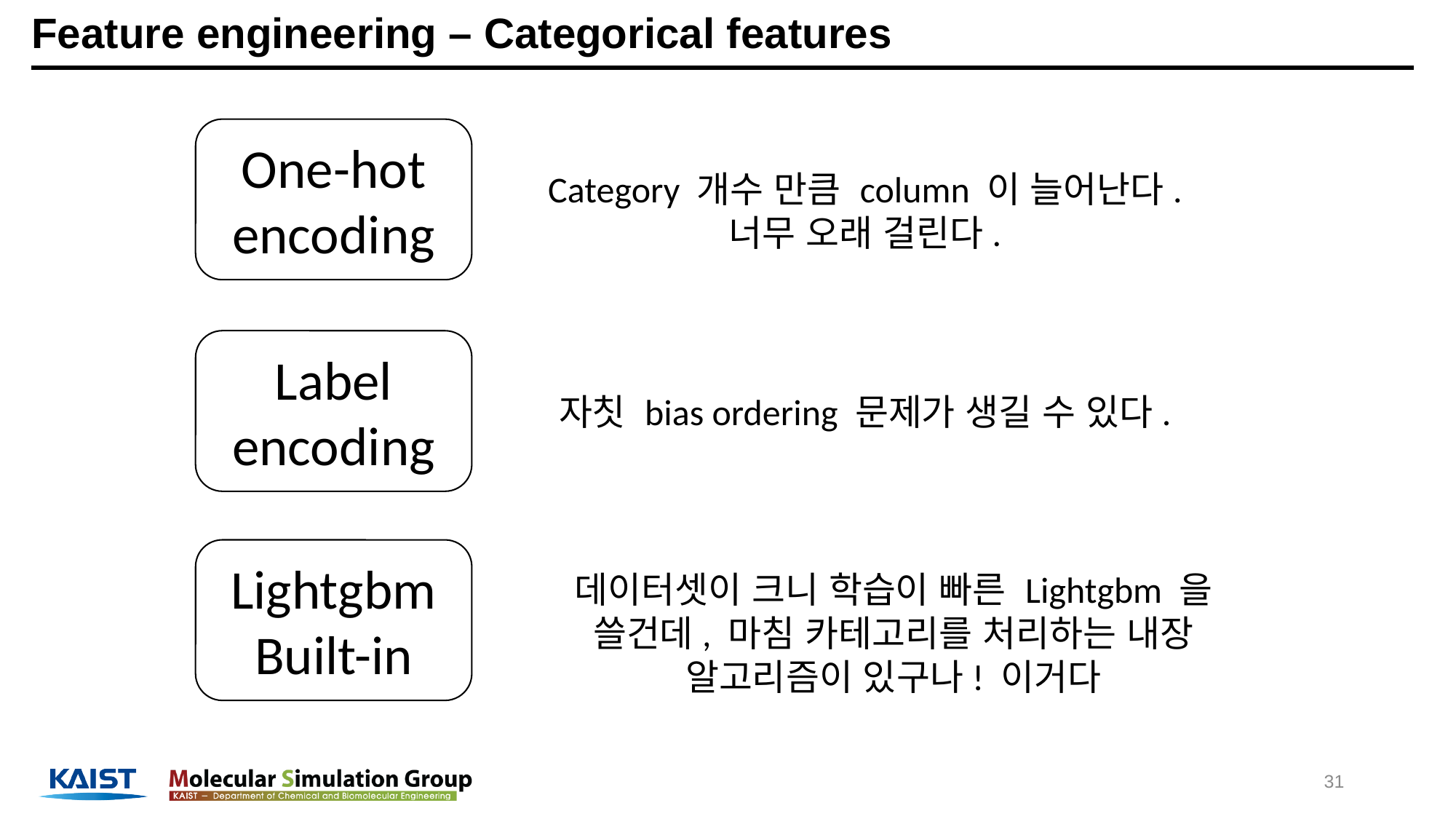

# Feature engineering – Categorical features
One-hot encoding
Category 개수 만큼 column 이 늘어난다.
너무 오래 걸린다.
Label
encoding
자칫 bias ordering 문제가 생길 수 있다.
Lightgbm
Built-in
데이터셋이 크니 학습이 빠른 Lightgbm 을 쓸건데, 마침 카테고리를 처리하는 내장 알고리즘이 있구나! 이거다
31